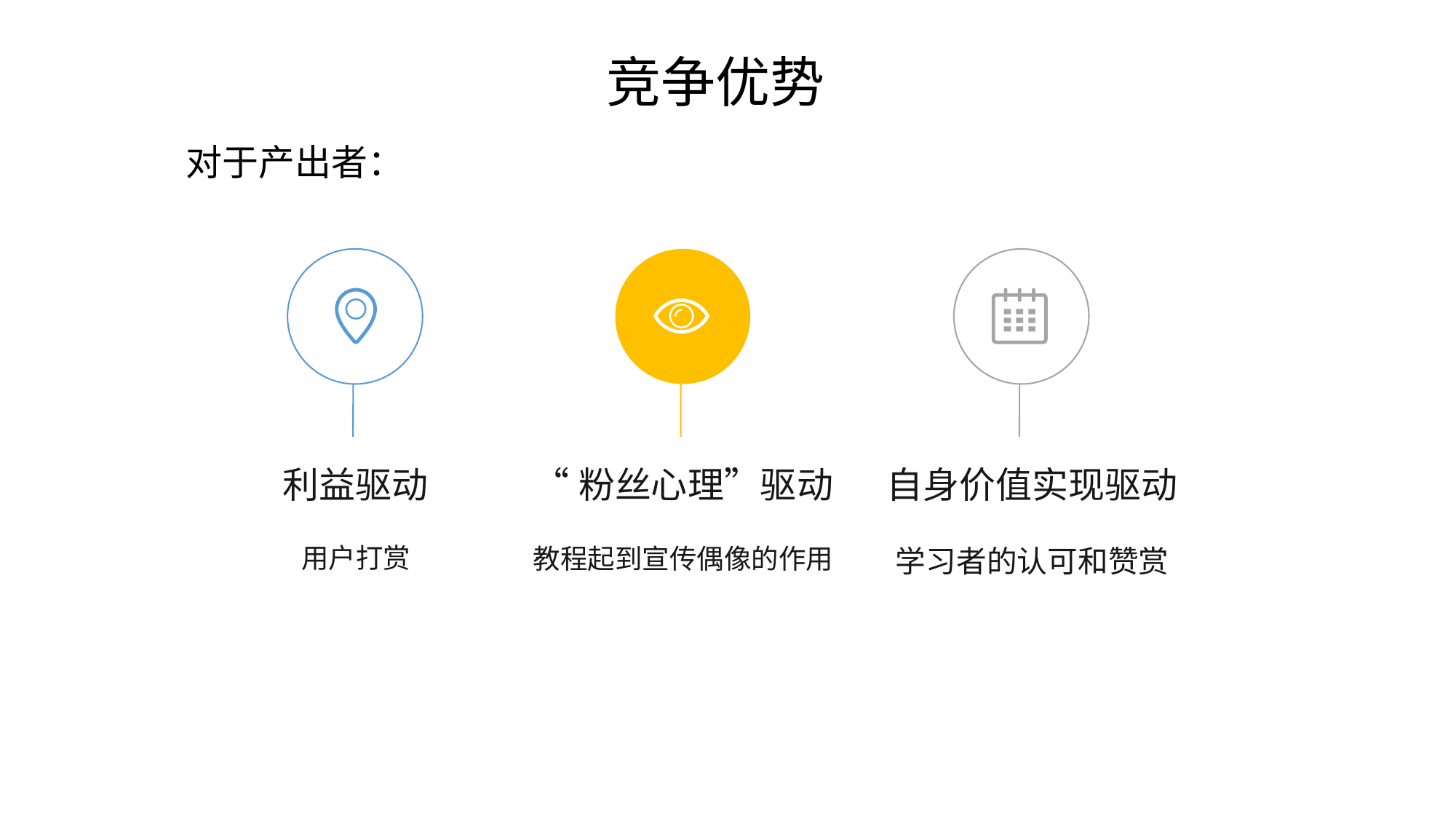

竞争优势

对于产出者：

利益驱动
用户打赏

“粉丝心理”驱动

教程起到宣传偶像的作用

自身价值实现驱动

学习者的认可和赞赏